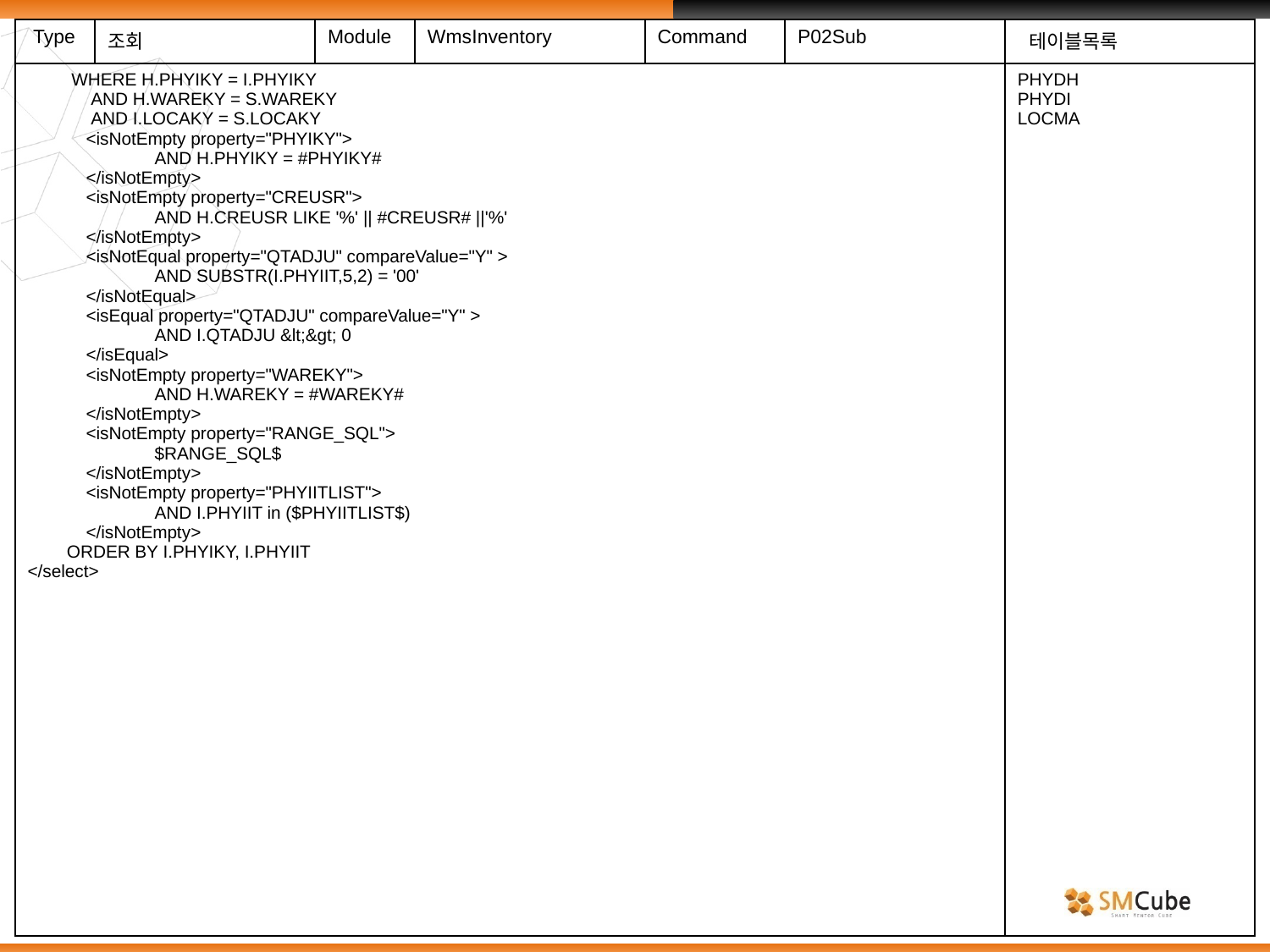

| Type | 조회 | Module | WmsInventory | Command | P02Sub | 테이블목록 |
| --- | --- | --- | --- | --- | --- | --- |
| WHERE H.PHYIKY = I.PHYIKY AND H.WAREKY = S.WAREKY AND I.LOCAKY = S.LOCAKY <isNotEmpty property="PHYIKY"> AND H.PHYIKY = #PHYIKY# </isNotEmpty> <isNotEmpty property="CREUSR"> AND H.CREUSR LIKE '%' || #CREUSR# ||'%' </isNotEmpty> <isNotEqual property="QTADJU" compareValue="Y" > AND SUBSTR(I.PHYIIT,5,2) = '00' </isNotEqual> <isEqual property="QTADJU" compareValue="Y" > AND I.QTADJU &lt;&gt; 0 </isEqual> <isNotEmpty property="WAREKY"> AND H.WAREKY = #WAREKY# </isNotEmpty> <isNotEmpty property="RANGE\_SQL"> $RANGE\_SQL$ </isNotEmpty> <isNotEmpty property="PHYIITLIST"> AND I.PHYIIT in ($PHYIITLIST$) </isNotEmpty> ORDER BY I.PHYIKY, I.PHYIIT </select> |  |  |  |  |  | PHYDH PHYDI LOCMA |